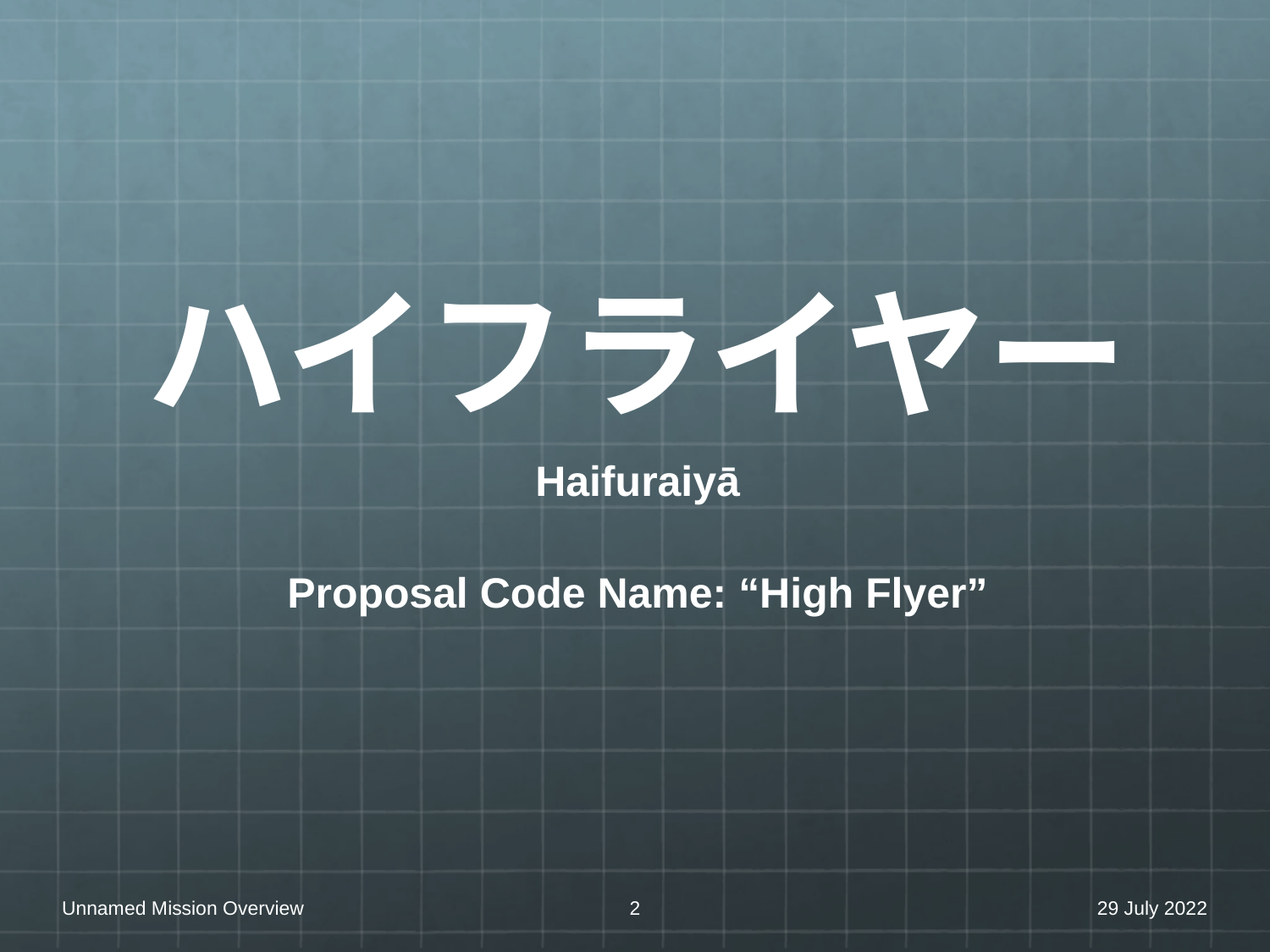

# ハイフライヤー
Haifuraiyā

Proposal Code Name: “High Flyer”

Unnamed Mission Overview
2
29 July 2022